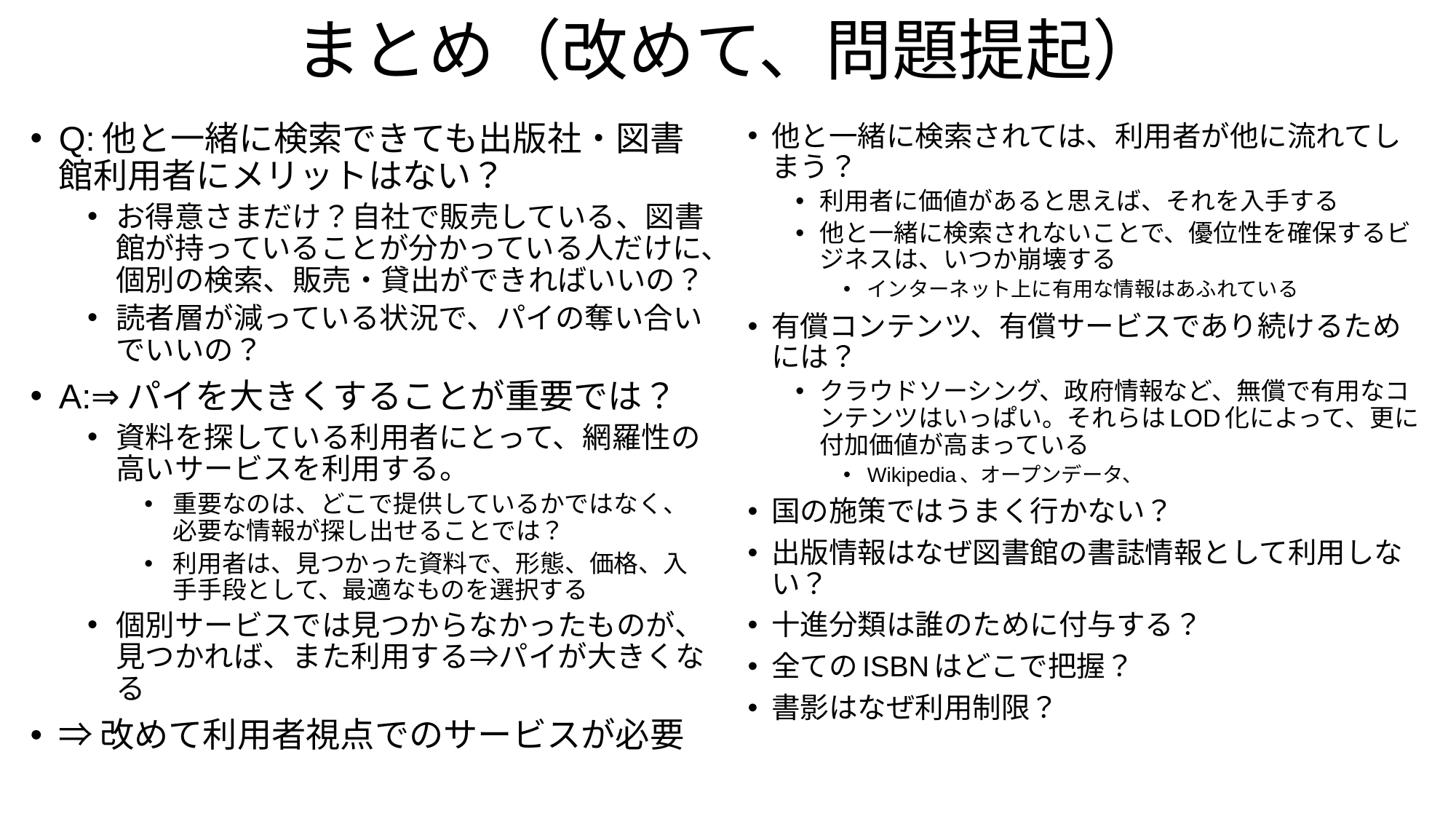

# まとめ（改めて、問題提起）
Q:他と一緒に検索できても出版社・図書館利用者にメリットはない？
お得意さまだけ？自社で販売している、図書館が持っていることが分かっている人だけに、個別の検索、販売・貸出ができればいいの？
読者層が減っている状況で、パイの奪い合いでいいの？
A:⇒パイを大きくすることが重要では？
資料を探している利用者にとって、網羅性の高いサービスを利用する。
重要なのは、どこで提供しているかではなく、必要な情報が探し出せることでは？
利用者は、見つかった資料で、形態、価格、入手手段として、最適なものを選択する
個別サービスでは見つからなかったものが、見つかれば、また利用する⇒パイが大きくなる
⇒改めて利用者視点でのサービスが必要

他と一緒に検索されては、利用者が他に流れてしまう？
利用者に価値があると思えば、それを入手する
他と一緒に検索されないことで、優位性を確保するビジネスは、いつか崩壊する
インターネット上に有用な情報はあふれている
有償コンテンツ、有償サービスであり続けるためには？
クラウドソーシング、政府情報など、無償で有用なコンテンツはいっぱい。それらはLOD化によって、更に付加価値が高まっている
Wikipedia、オープンデータ、
国の施策ではうまく行かない？
出版情報はなぜ図書館の書誌情報として利用しない？
十進分類は誰のために付与する？
全てのISBNはどこで把握？
書影はなぜ利用制限？